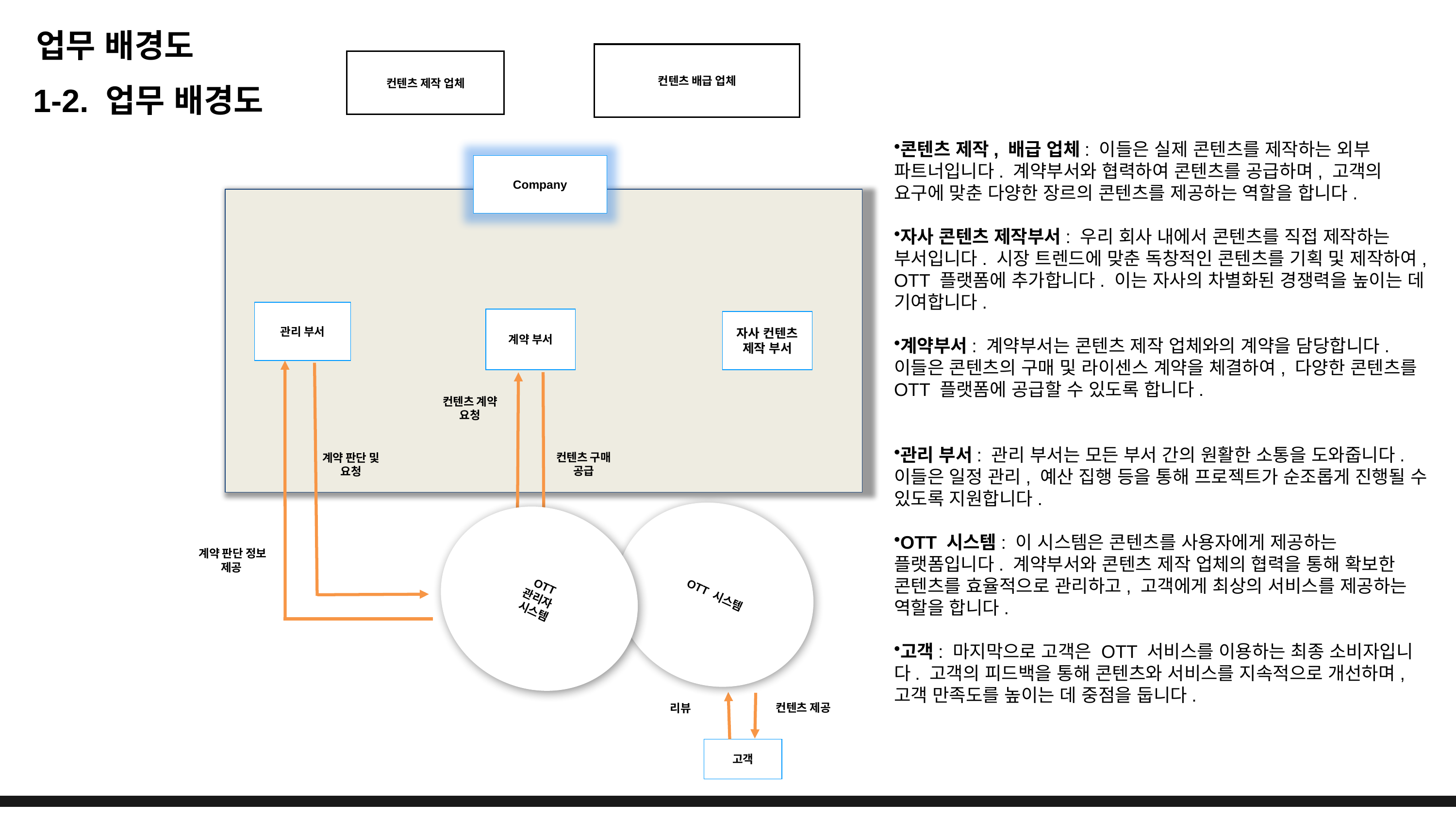

업무 배경도
컨텐츠 배급 업체
컨텐츠 제작 업체
1-2. 업무 배경도

콘텐츠 제작, 배급 업체: 이들은 실제 콘텐츠를 제작하는 외부 파트너입니다. 계약부서와 협력하여 콘텐츠를 공급하며, 고객의 요구에 맞춘 다양한 장르의 콘텐츠를 제공하는 역할을 합니다.

자사 콘텐츠 제작부서: 우리 회사 내에서 콘텐츠를 직접 제작하는 부서입니다. 시장 트렌드에 맞춘 독창적인 콘텐츠를 기획 및 제작하여, OTT 플랫폼에 추가합니다. 이는 자사의 차별화된 경쟁력을 높이는 데 기여합니다.

계약부서: 계약부서는 콘텐츠 제작 업체와의 계약을 담당합니다. 이들은 콘텐츠의 구매 및 라이센스 계약을 체결하여, 다양한 콘텐츠를 OTT 플랫폼에 공급할 수 있도록 합니다.

관리 부서: 관리 부서는 모든 부서 간의 원활한 소통을 도와줍니다. 이들은 일정 관리, 예산 집행 등을 통해 프로젝트가 순조롭게 진행될 수 있도록 지원합니다.

OTT 시스템: 이 시스템은 콘텐츠를 사용자에게 제공하는 플랫폼입니다. 계약부서와 콘텐츠 제작 업체의 협력을 통해 확보한 콘텐츠를 효율적으로 관리하고, 고객에게 최상의 서비스를 제공하는 역할을 합니다.

고객: 마지막으로 고객은 OTT 서비스를 이용하는 최종 소비자입니다. 고객의 피드백을 통해 콘텐츠와 서비스를 지속적으로 개선하며, 고객 만족도를 높이는 데 중점을 둡니다.

Company

관리 부서
계약 부서
자사 컨텐츠 제작 부서
컨텐츠 계약 요청
컨텐츠 구매 공급
계약 판단 및 요청
OTT 시스템
OTT
관리자
시스템
계약 판단 정보 제공
컨텐츠 제공
리뷰
고객
업무배경도